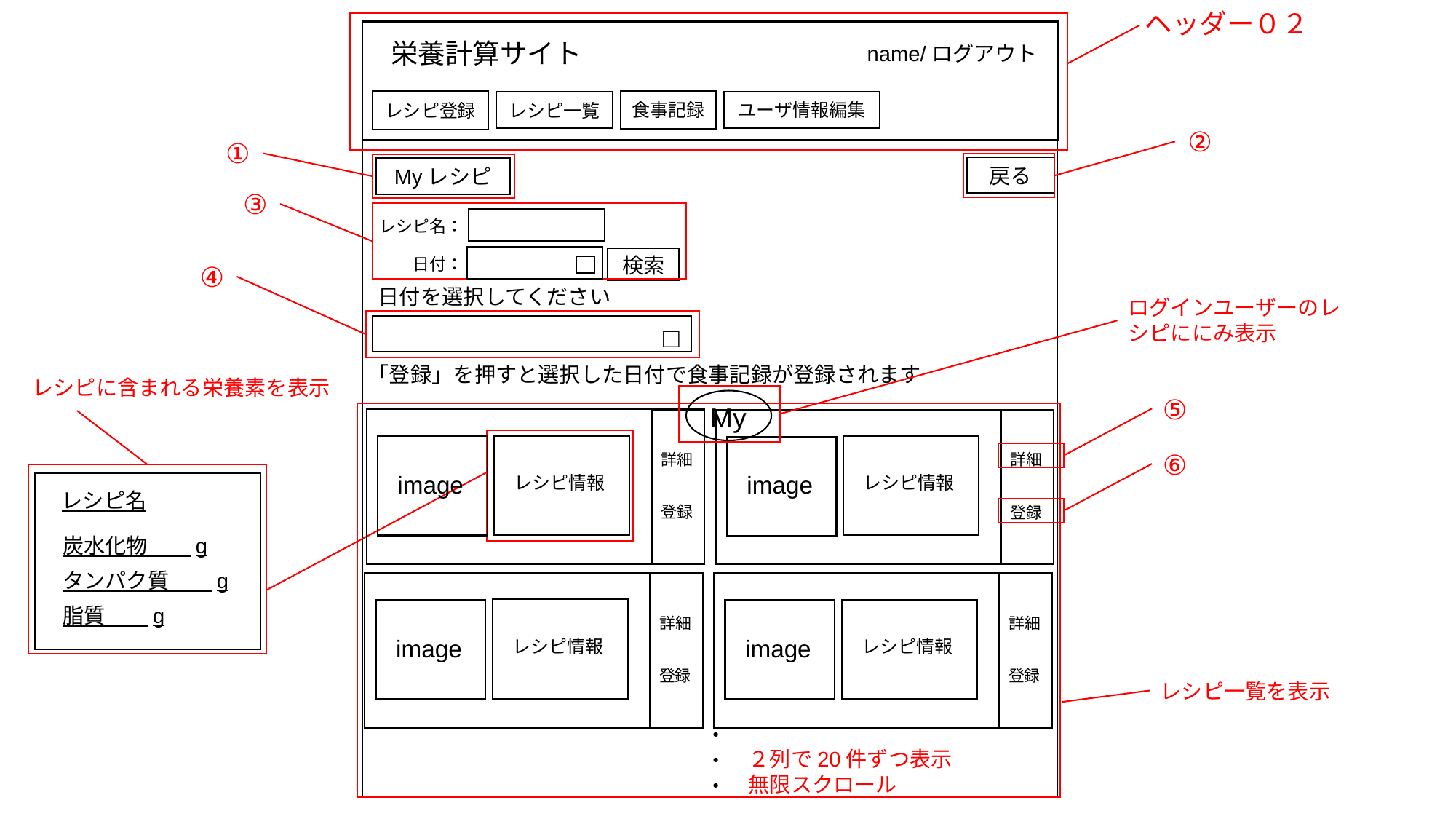

ヘッダー０２

栄養計算サイト
name/ログアウト
食事記録
レシピ登録
ユーザ情報編集
レシピ一覧

画面id
S-03-03
②

戻る
①

Myレシピ
③

レシピ名：

検索
日付：
④

日付を選択してください
□

ログインユーザーのレシピににみ表示

My
「登録」を押すと選択した日付で食事記録が登録されます
レシピに含まれる栄養素を表示
⑤

詳細
image
レシピ情報
登録

詳細
image
レシピ情報
登録

⑥

レシピ名
炭水化物　　g
タンパク質　　g

詳細
image
レシピ情報
登録

詳細
image
レシピ情報
登録
脂質　　g
レシピ一覧を表示
・
・
・
２列で20件ずつ表示
無限スクロール